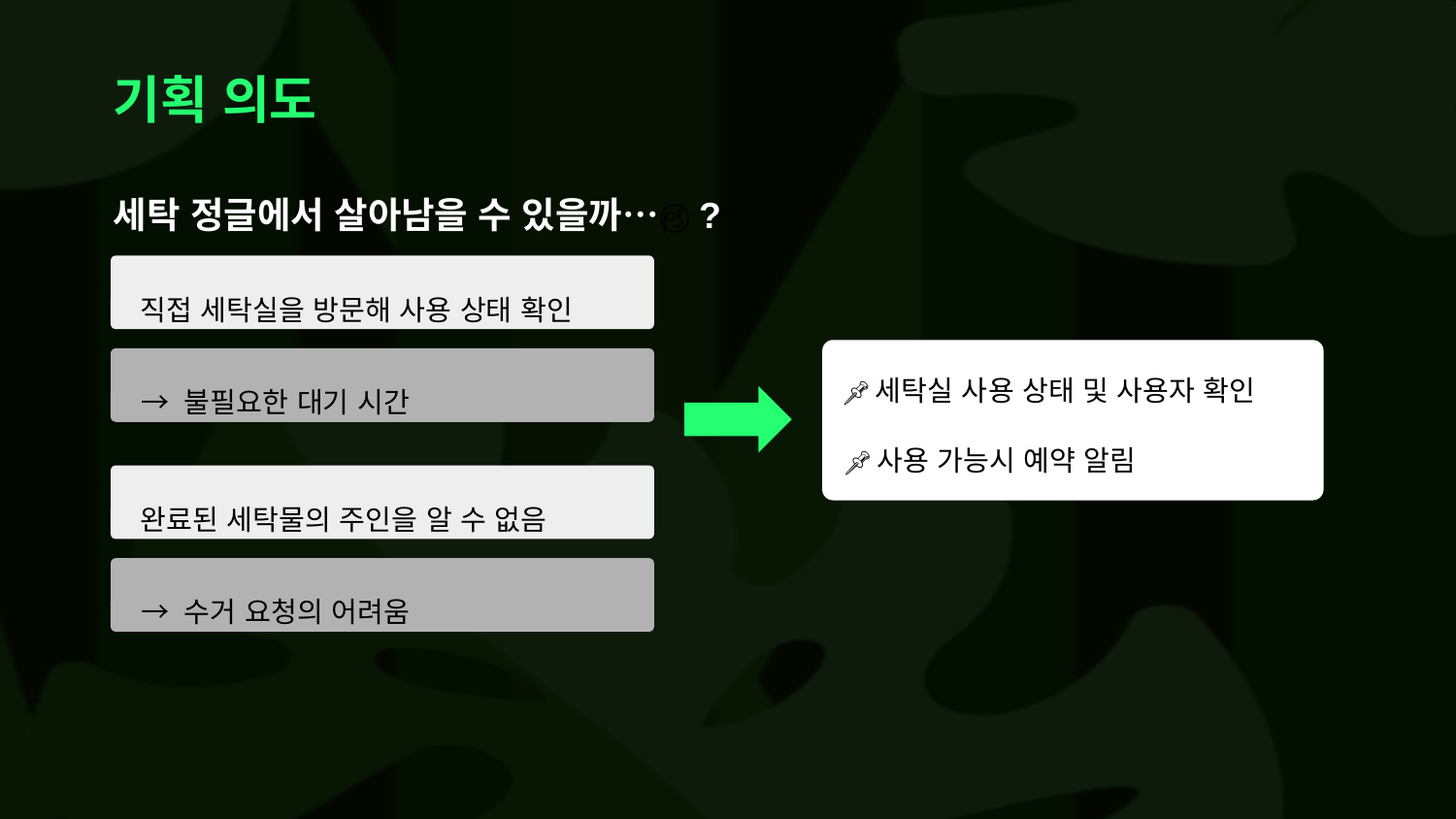

# 기획 의도
세탁 정글에서 살아남을 수 있을까…🧐?

 직접 세탁실을 방문해 사용 상태 확인

  → 불필요한 대기 시간

 완료된 세탁물의 주인을 알 수 없음

  → 수거 요청의 어려움

📌세탁실 사용 상태 및 사용자 확인
📌사용 가능시 예약 알림